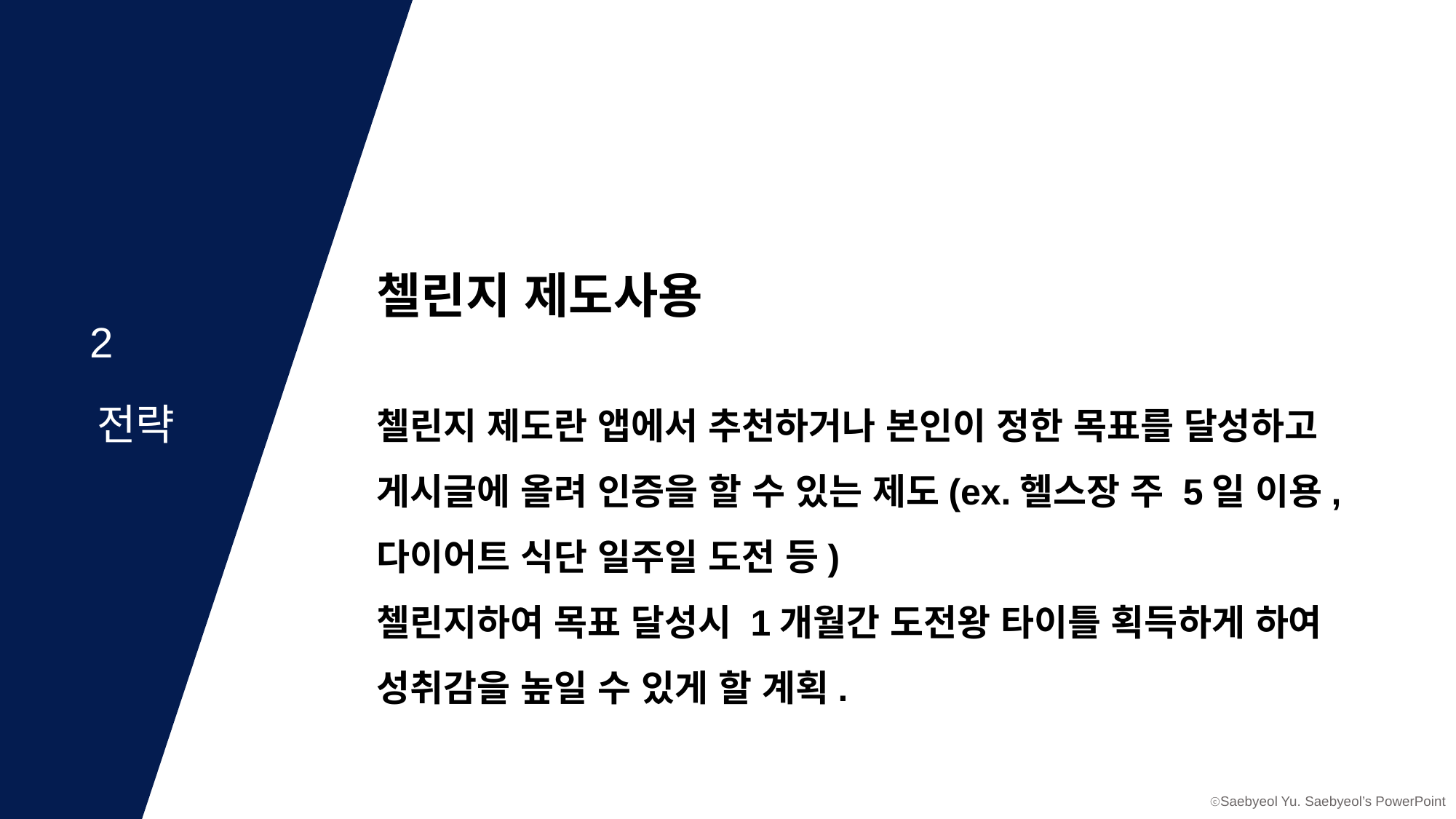

0.APP소개
01.기획의도 타겟층
02.전략
03.어플리케이션IA

2
전략
첼린지 제도사용

첼린지 제도란 앱에서 추천하거나 본인이 정한 목표를 달성하고 게시글에 올려 인증을 할 수 있는 제도(ex.헬스장 주 5일 이용, 다이어트 식단 일주일 도전 등)
첼린지하여 목표 달성시 1개월간 도전왕 타이틀 획득하게 하여 성취감을 높일 수 있게 할 계획.